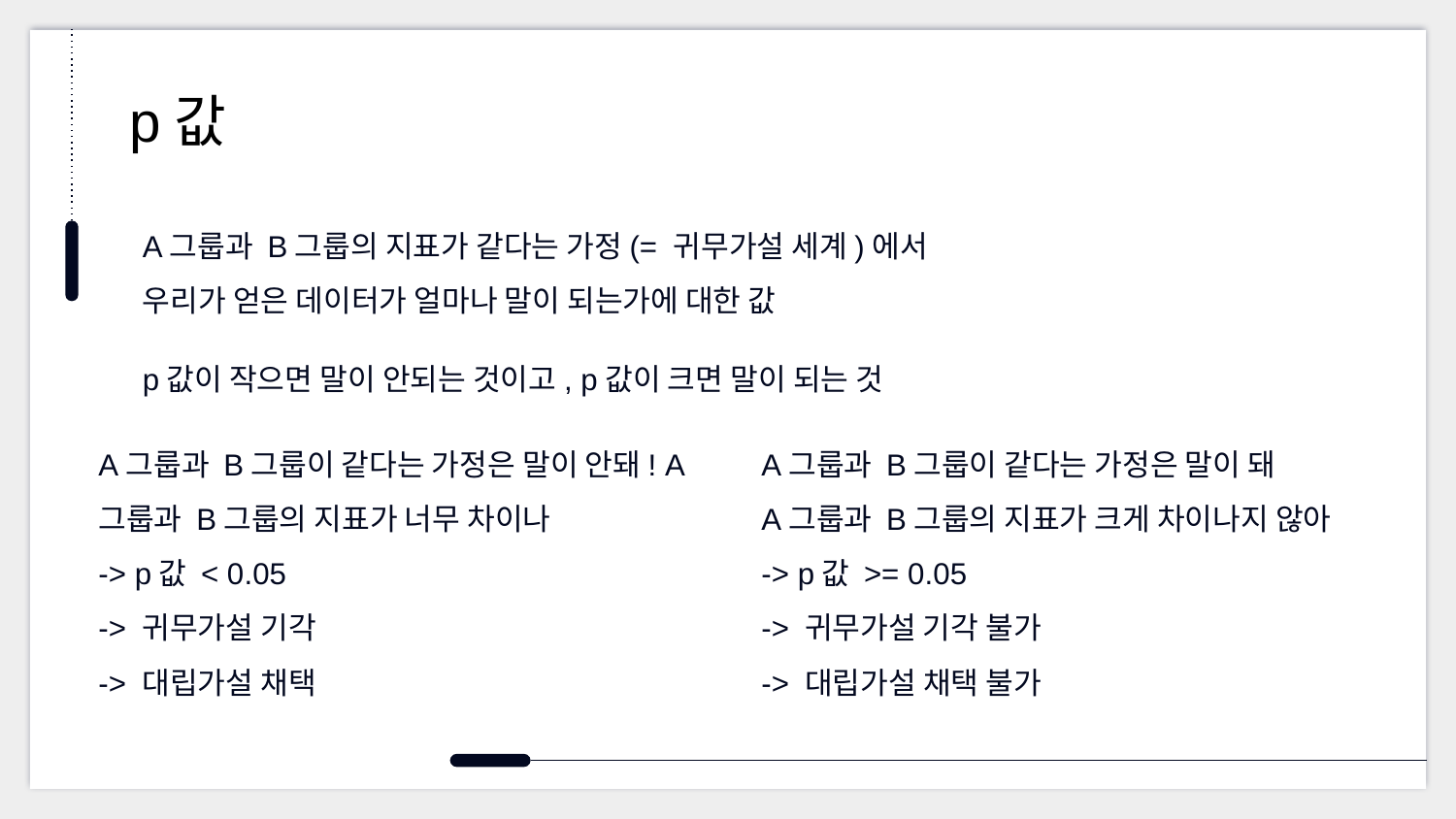

# p값
A그룹과 B그룹의 지표가 같다는 가정(= 귀무가설 세계)에서
우리가 얻은 데이터가 얼마나 말이 되는가에 대한 값
p값이 작으면 말이 안되는 것이고, p값이 크면 말이 되는 것
A그룹과 B그룹이 같다는 가정은 말이 안돼! A그룹과 B그룹의 지표가 너무 차이나
-> p값 < 0.05
-> 귀무가설 기각
-> 대립가설 채택
A그룹과 B그룹이 같다는 가정은 말이 돼
A그룹과 B그룹의 지표가 크게 차이나지 않아
-> p값 >= 0.05
-> 귀무가설 기각 불가
-> 대립가설 채택 불가